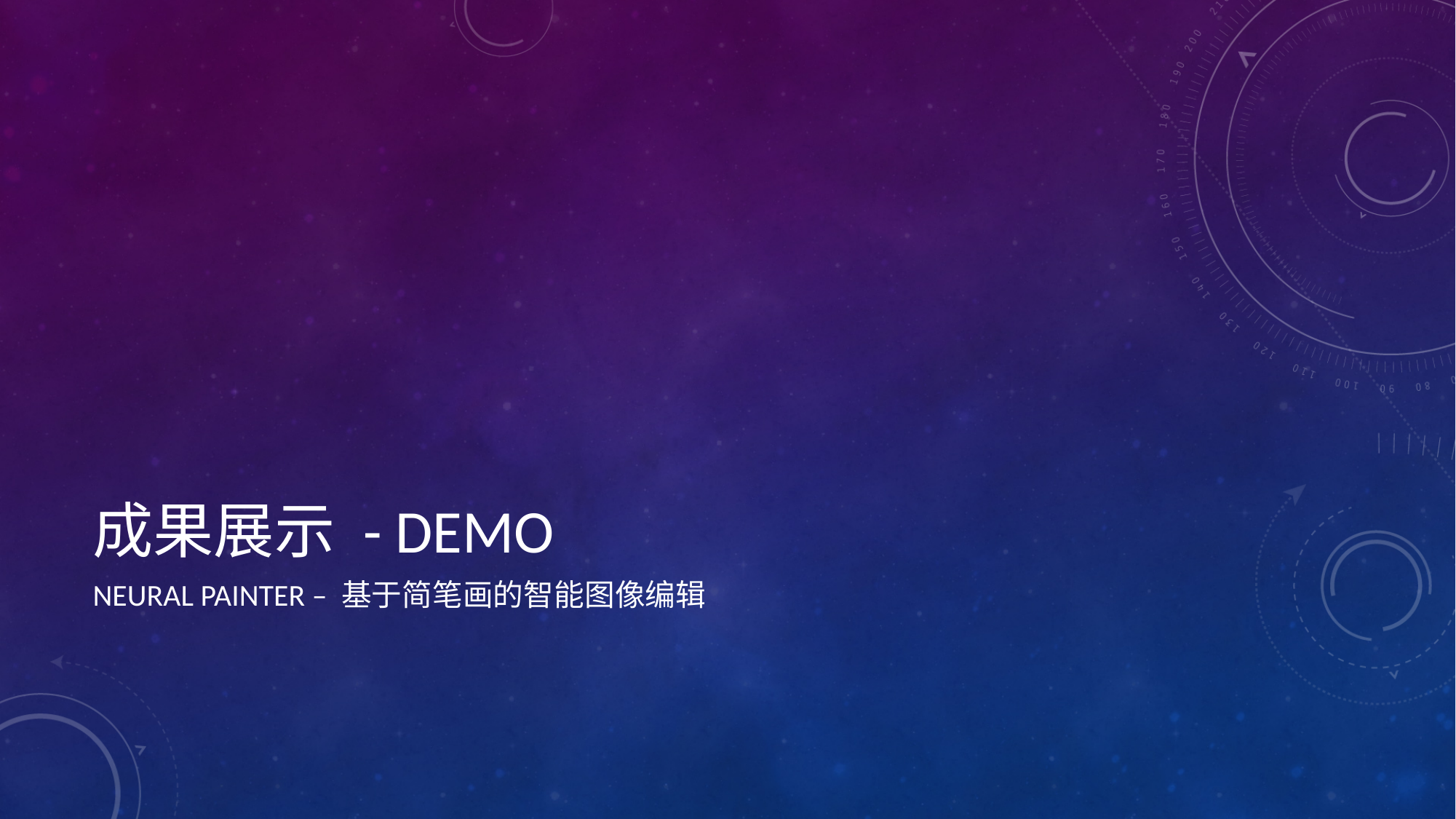

# 成果展示 - Demo
Neural Painter – 基于简笔画的智能图像编辑